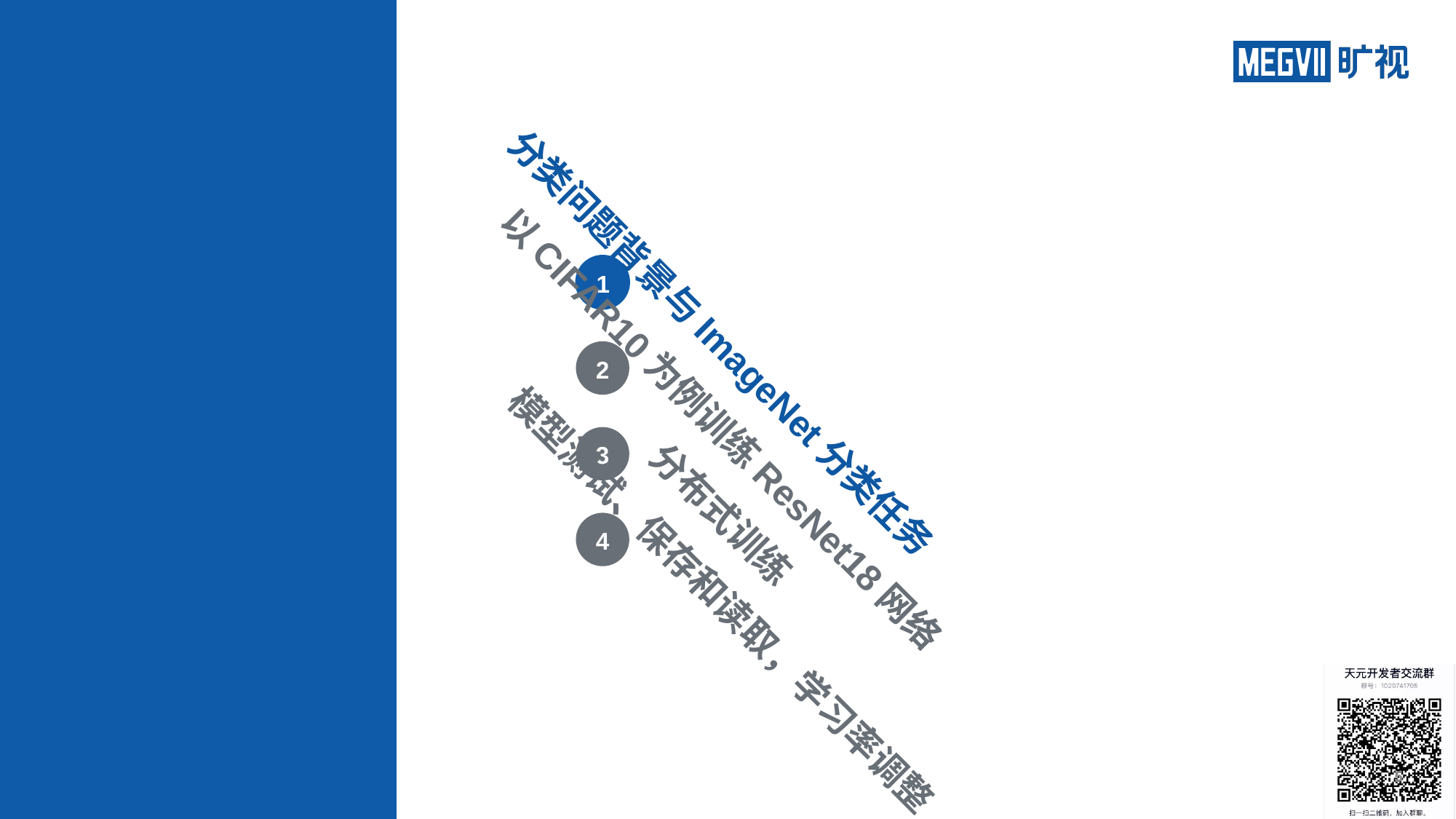

1
分类问题背景与ImageNet分类任务

2
以CIFAR10为例训练ResNet18网络

3
分布式训练

4
模型测试、保存和读取，学习率调整
5